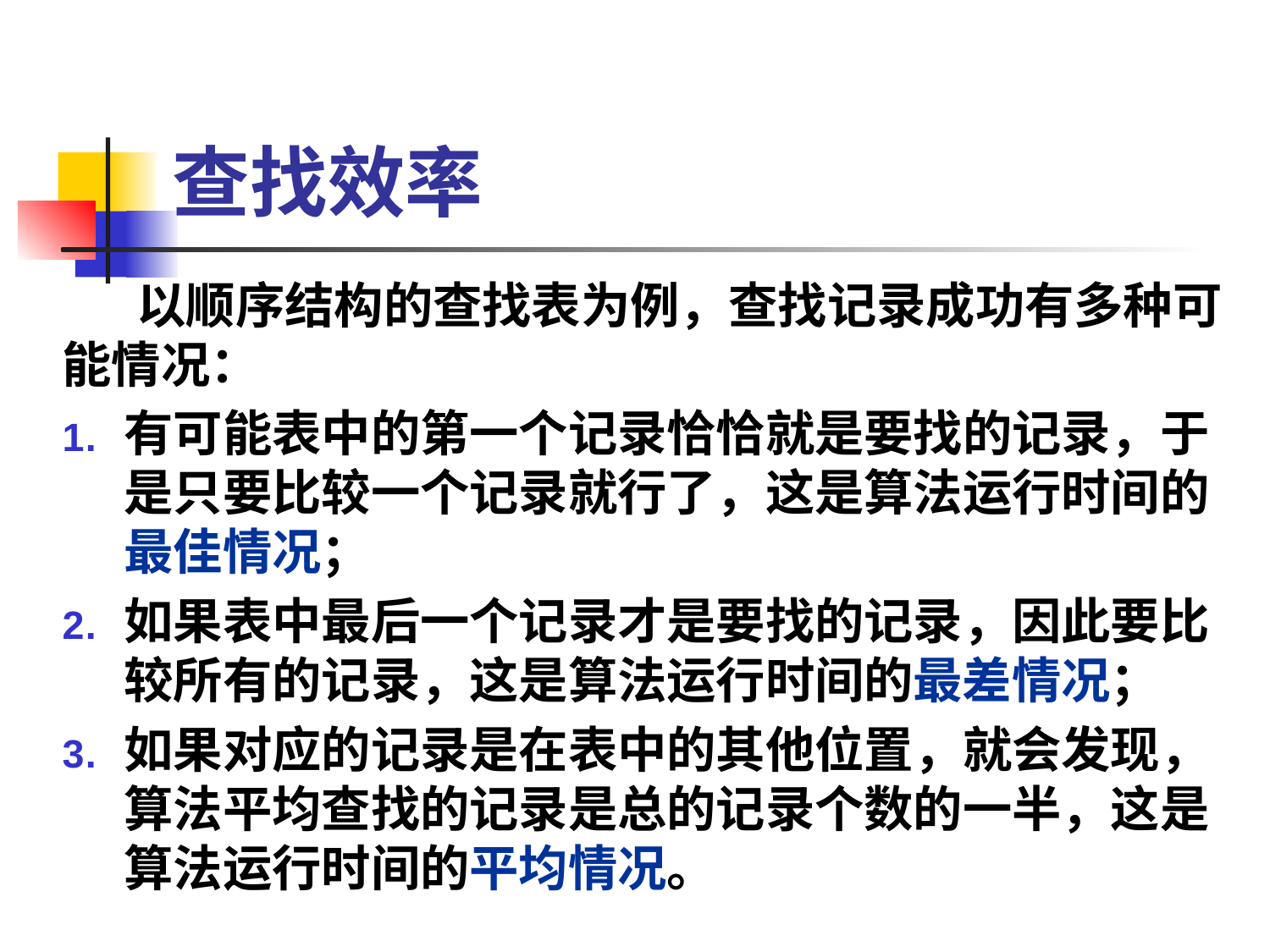

# 查找效率
以顺序结构的查找表为例，查找记录成功有多种可能情况：
有可能表中的第一个记录恰恰就是要找的记录，于是只要比较一个记录就行了，这是算法运行时间的最佳情况；
如果表中最后一个记录才是要找的记录，因此要比较所有的记录，这是算法运行时间的最差情况；
如果对应的记录是在表中的其他位置，就会发现，算法平均查找的记录是总的记录个数的一半，这是算法运行时间的平均情况。

8